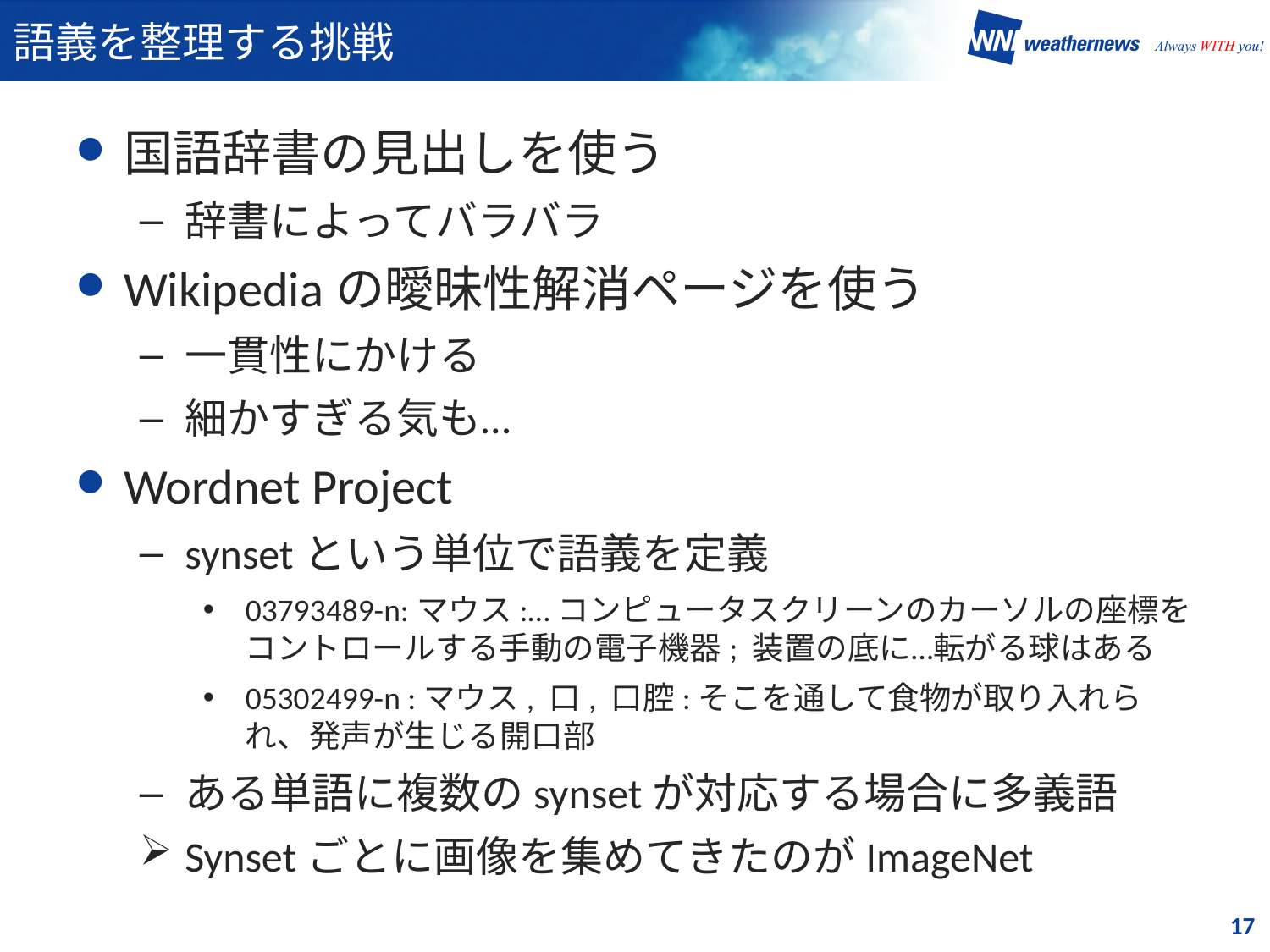

# 語義を整理する挑戦
国語辞書の見出しを使う
辞書によってバラバラ
Wikipediaの曖昧性解消ページを使う
一貫性にかける
細かすぎる気も…
Wordnet Project
synsetという単位で語義を定義
03793489-n:マウス:…コンピュータスクリーンのカーソルの座標をコントロールする手動の電子機器; 装置の底に…転がる球はある
05302499-n :マウス, 口, 口腔:そこを通して食物が取り入れられ、発声が生じる開口部
ある単語に複数のsynsetが対応する場合に多義語
Synsetごとに画像を集めてきたのがImageNet
17